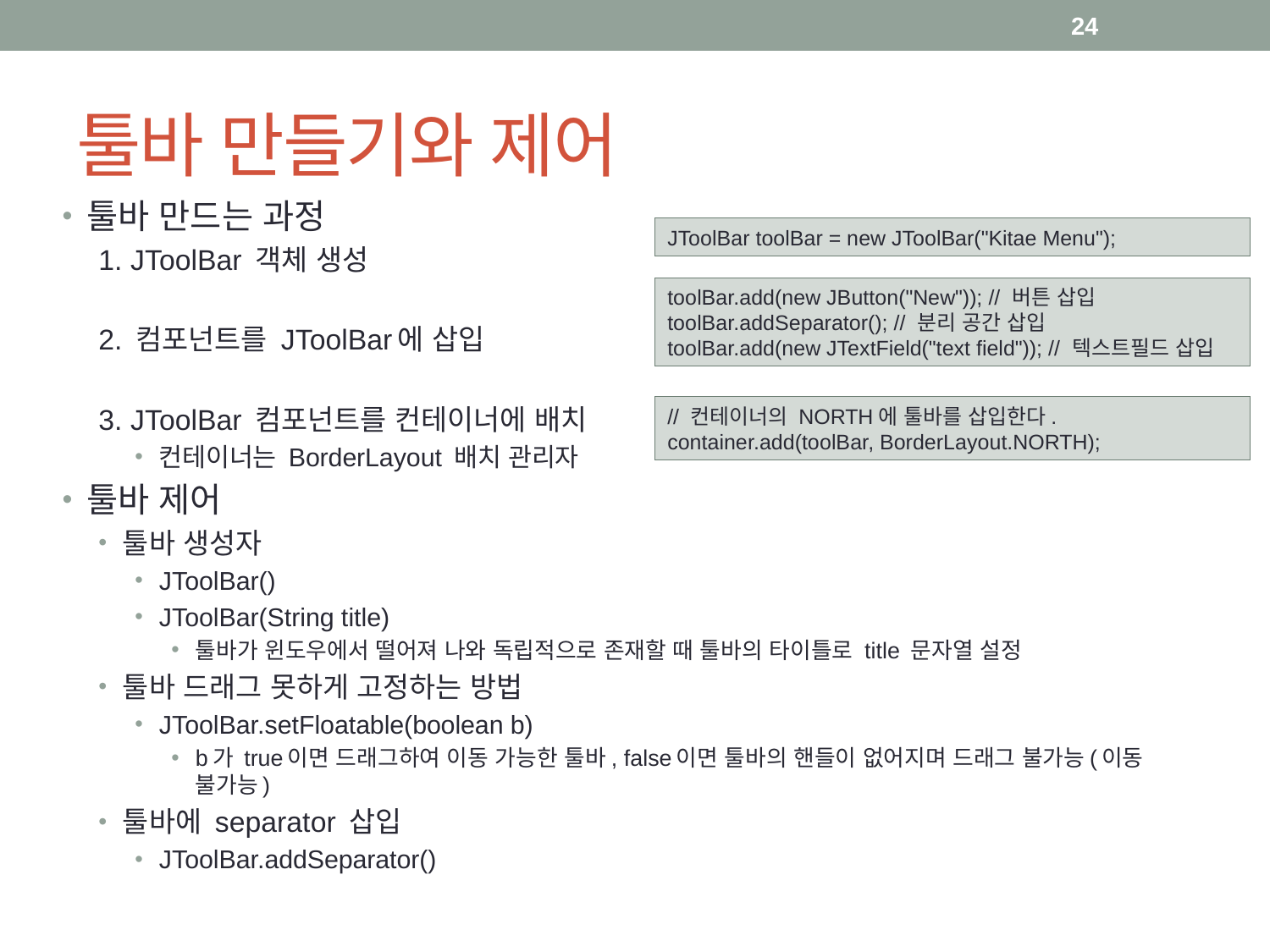

24
# 툴바 만들기와 제어
툴바 만드는 과정
1. JToolBar 객체 생성

2. 컴포넌트를 JToolBar에 삽입

3. JToolBar 컴포넌트를 컨테이너에 배치
컨테이너는 BorderLayout 배치 관리자
툴바 제어
툴바 생성자
JToolBar()
JToolBar(String title)
툴바가 윈도우에서 떨어져 나와 독립적으로 존재할 때 툴바의 타이틀로 title 문자열 설정
툴바 드래그 못하게 고정하는 방법
JToolBar.setFloatable(boolean b)
b가 true이면 드래그하여 이동 가능한 툴바, false이면 툴바의 핸들이 없어지며 드래그 불가능(이동 불가능)
툴바에 separator 삽입
JToolBar.addSeparator()
JToolBar toolBar = new JToolBar("Kitae Menu");
toolBar.add(new JButton("New")); // 버튼 삽입
toolBar.addSeparator(); // 분리 공간 삽입
toolBar.add(new JTextField("text field")); // 텍스트필드 삽입
// 컨테이너의 NORTH에 툴바를 삽입한다.
container.add(toolBar, BorderLayout.NORTH);